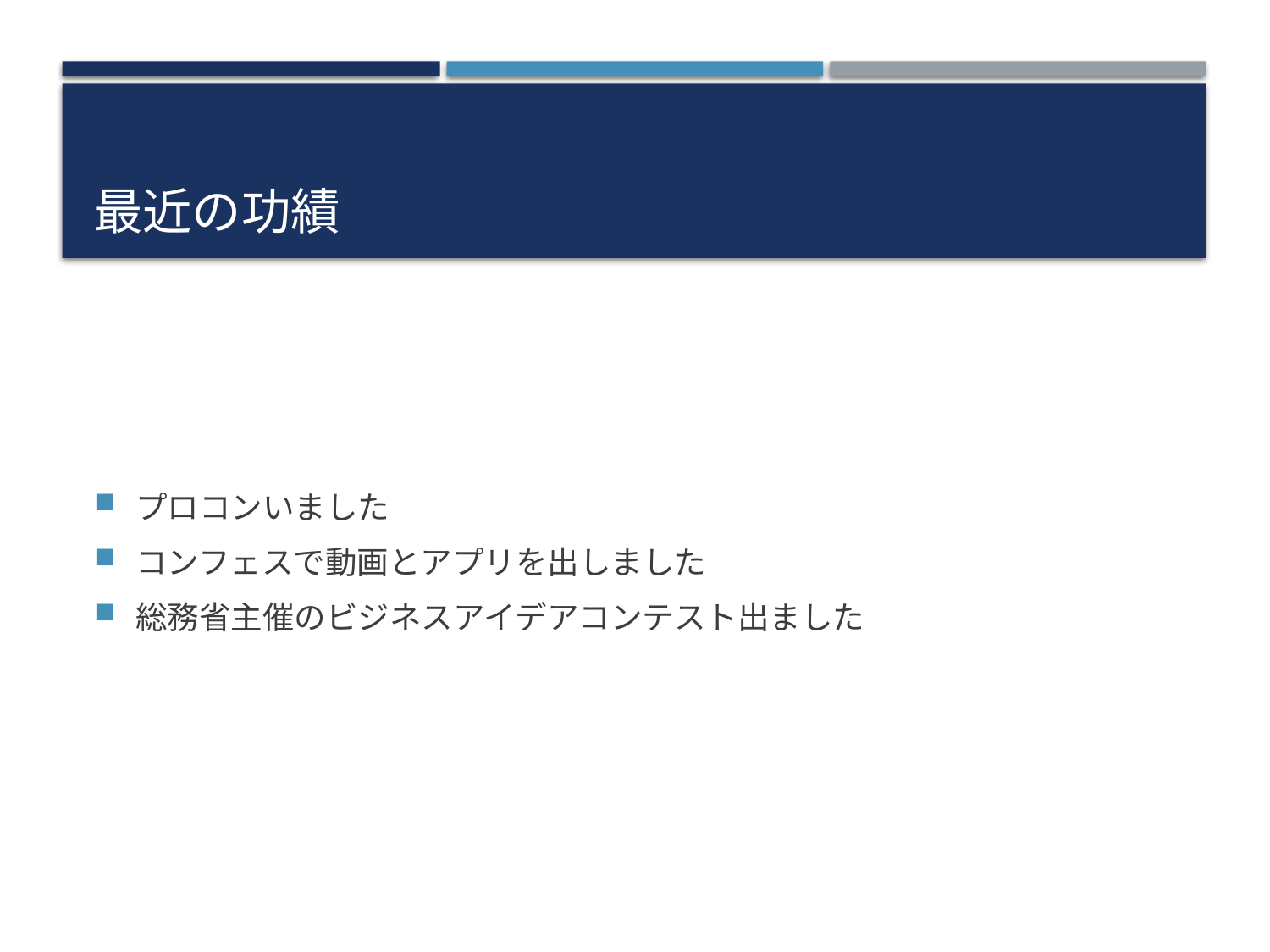

# 最近の功績
プロコンいました
コンフェスで動画とアプリを出しました
総務省主催のビジネスアイデアコンテスト出ました